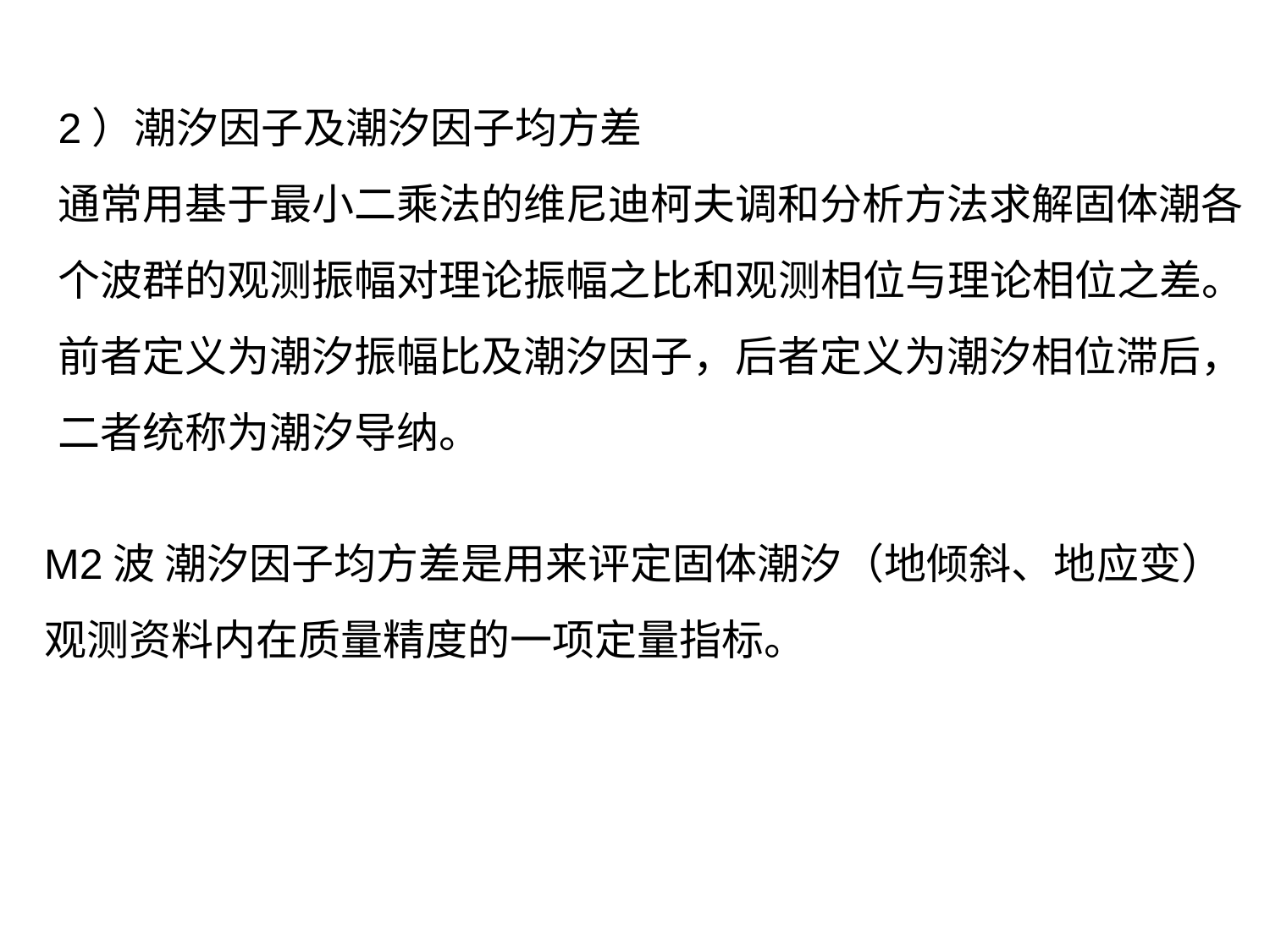

2）潮汐因子及潮汐因子均方差
通常用基于最小二乘法的维尼迪柯夫调和分析方法求解固体潮各
个波群的观测振幅对理论振幅之比和观测相位与理论相位之差。
前者定义为潮汐振幅比及潮汐因子，后者定义为潮汐相位滞后，
二者统称为潮汐导纳。
M2波 潮汐因子均方差是用来评定固体潮汐（地倾斜、地应变）
观测资料内在质量精度的一项定量指标。